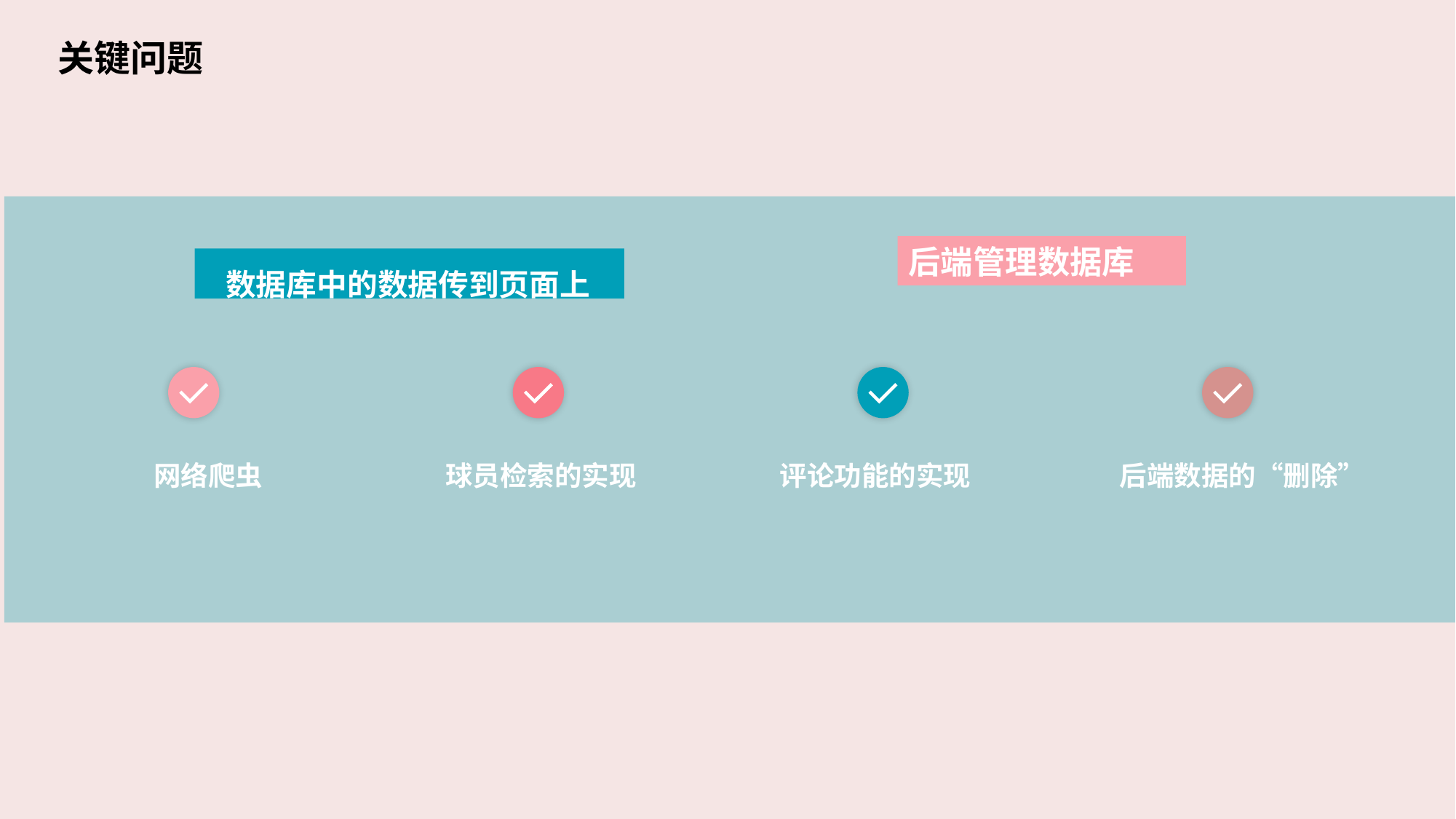

关键问题

后端管理数据库

数据库中的数据传到页面上

评论功能的实现
网络爬虫
球员检索的实现
后端数据的“删除”